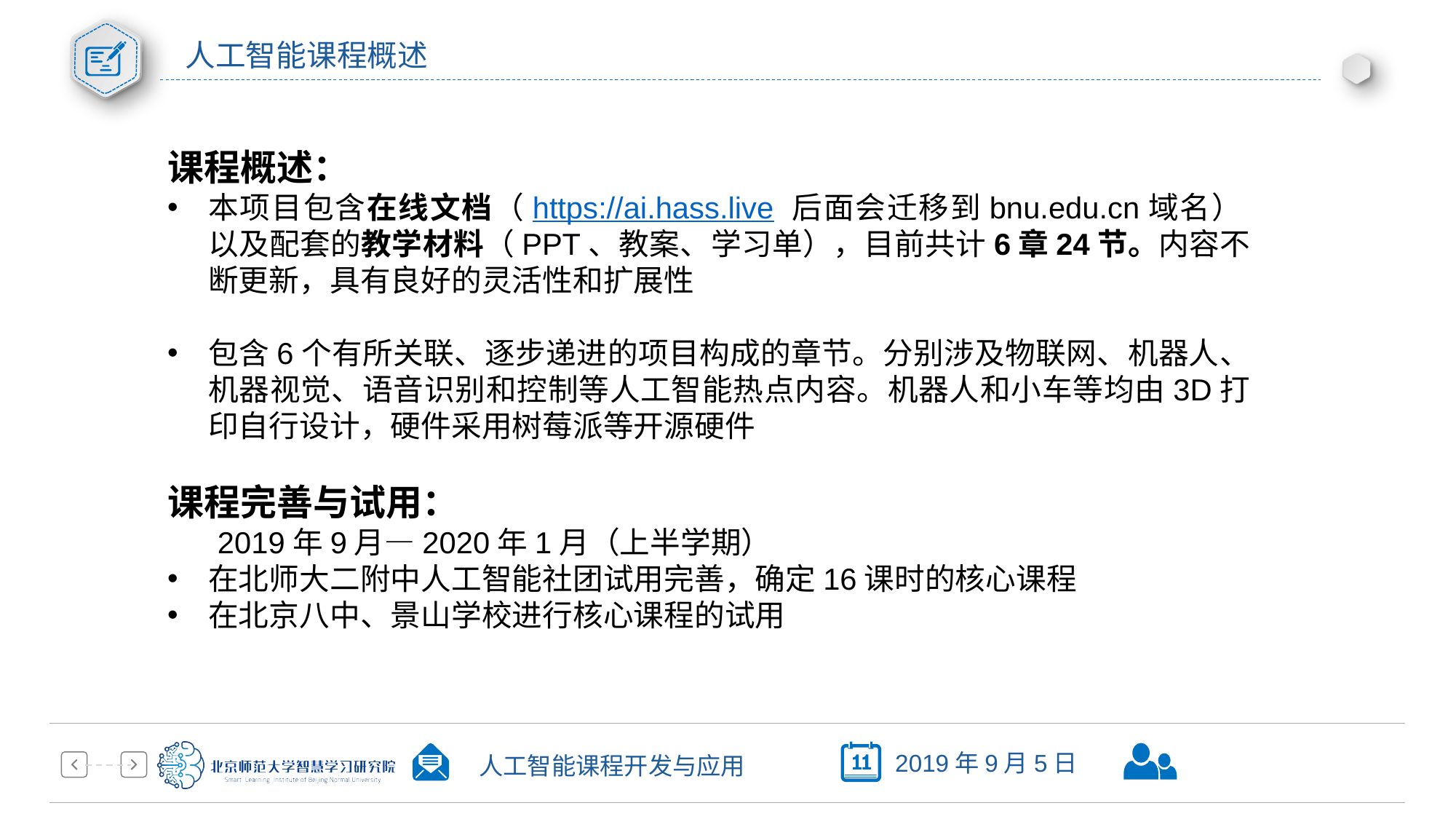

# 人工智能课程概述
课程概述：
本项目包含在线文档（https://ai.hass.live 后面会迁移到bnu.edu.cn域名）  以及配套的教学材料（PPT、教案、学习单），目前共计6章24节。内容不断更新，具有良好的灵活性和扩展性

包含6个有所关联、逐步递进的项目构成的章节。分别涉及物联网、机器人、机器视觉、语音识别和控制等人工智能热点内容。机器人和小车等均由3D打印自行设计，硬件采用树莓派等开源硬件

课程完善与试用：
      2019年9月—2020年1月（上半学期）
在北师大二附中人工智能社团试用完善，确定16课时的核心课程
在北京八中、景山学校进行核心课程的试用

2019年9月5日
人工智能课程开发与应用